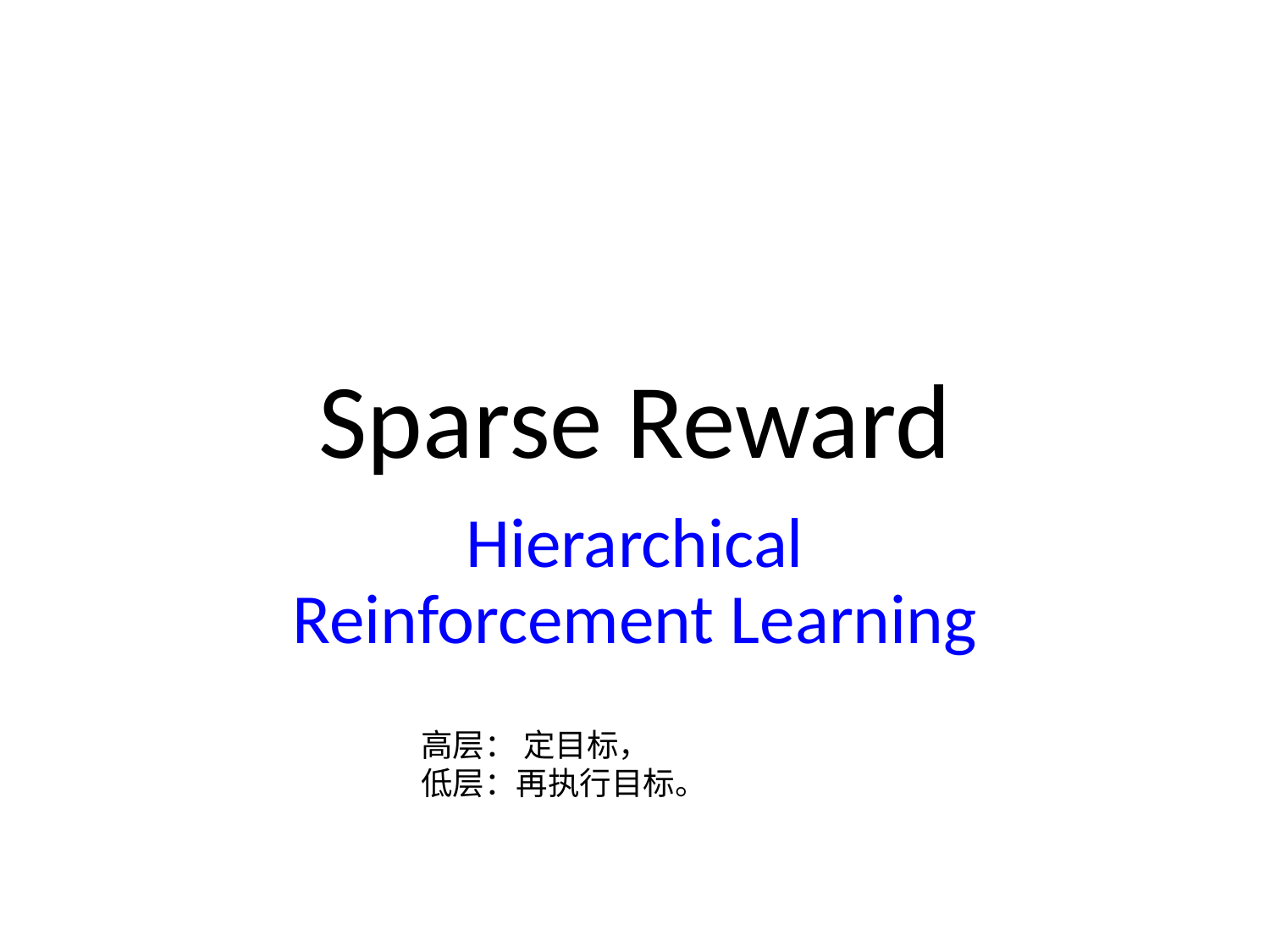

# Sparse Reward
Hierarchical
Reinforcement Learning
高层： 定目标，
低层：再执行目标。